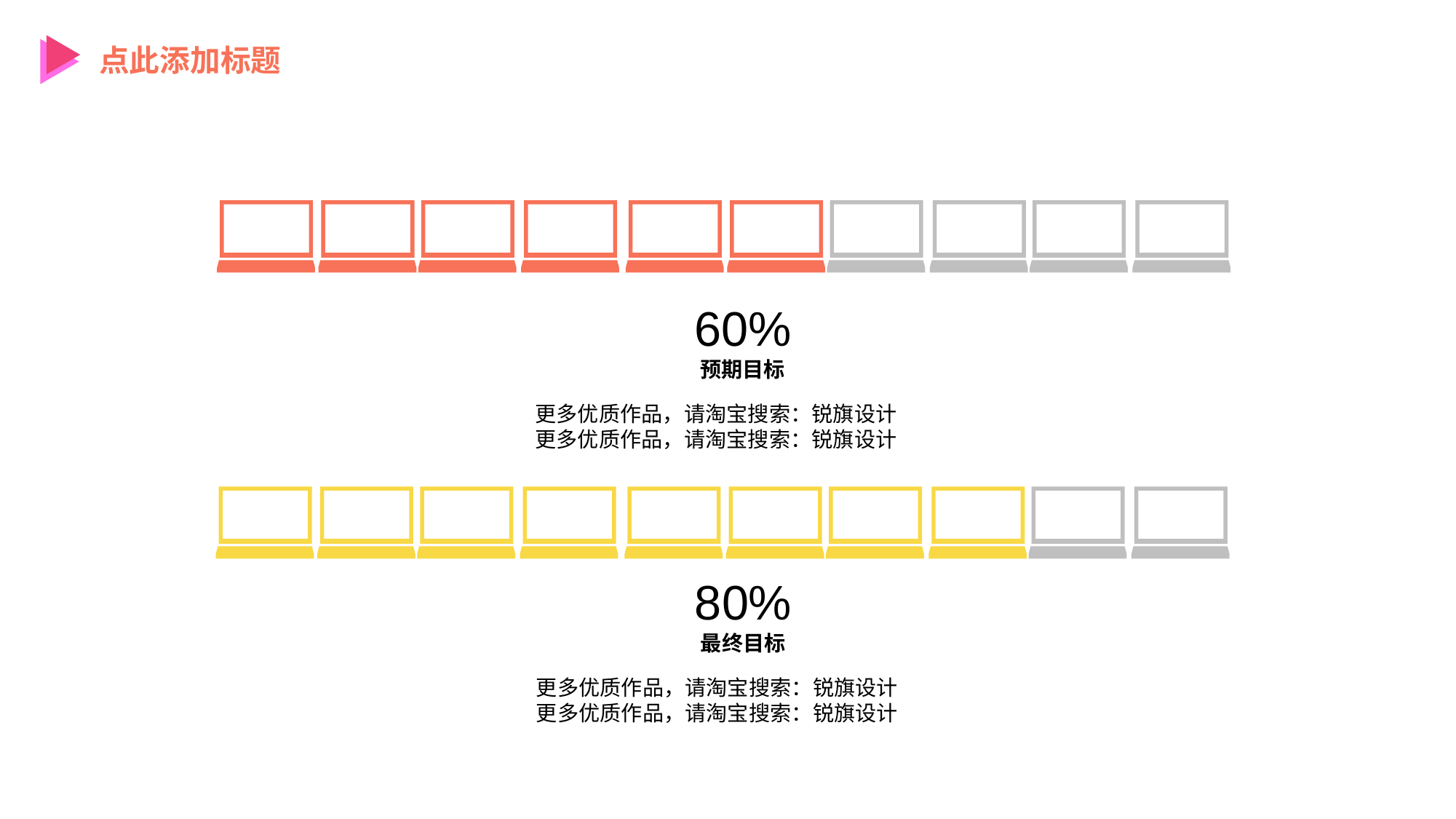

点此添加标题

60%
预期目标

更多优质作品，请淘宝搜索：锐旗设计
更多优质作品，请淘宝搜索：锐旗设计

80%
最终目标

更多优质作品，请淘宝搜索：锐旗设计
更多优质作品，请淘宝搜索：锐旗设计